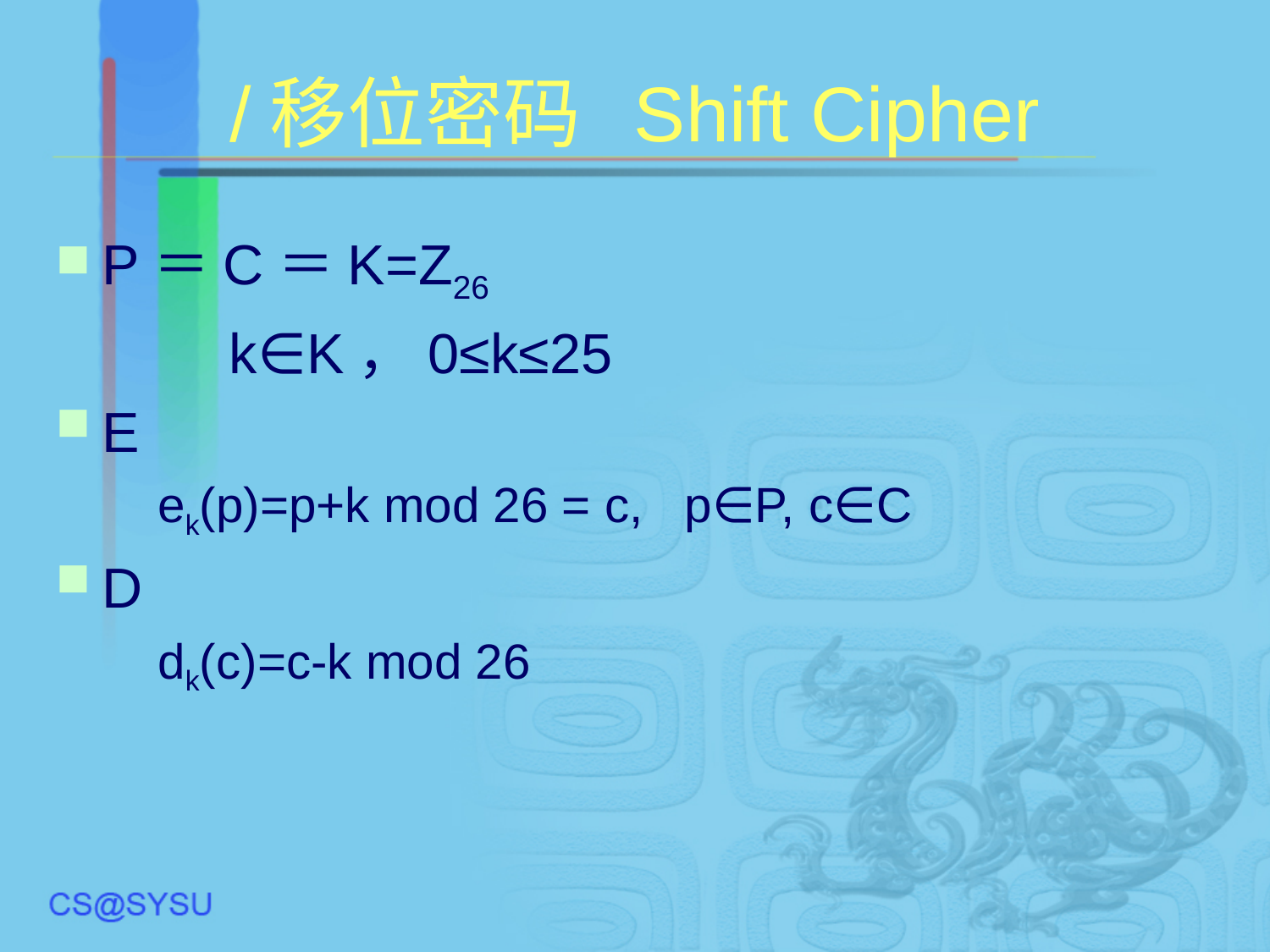

# /移位密码  Shift Cipher
P＝C＝K=Z26
		k∈K，0≤k≤25
E
	ek(p)=p+k mod 26 = c,   p∈P, c∈C
D
	dk(c)=c-k mod 26